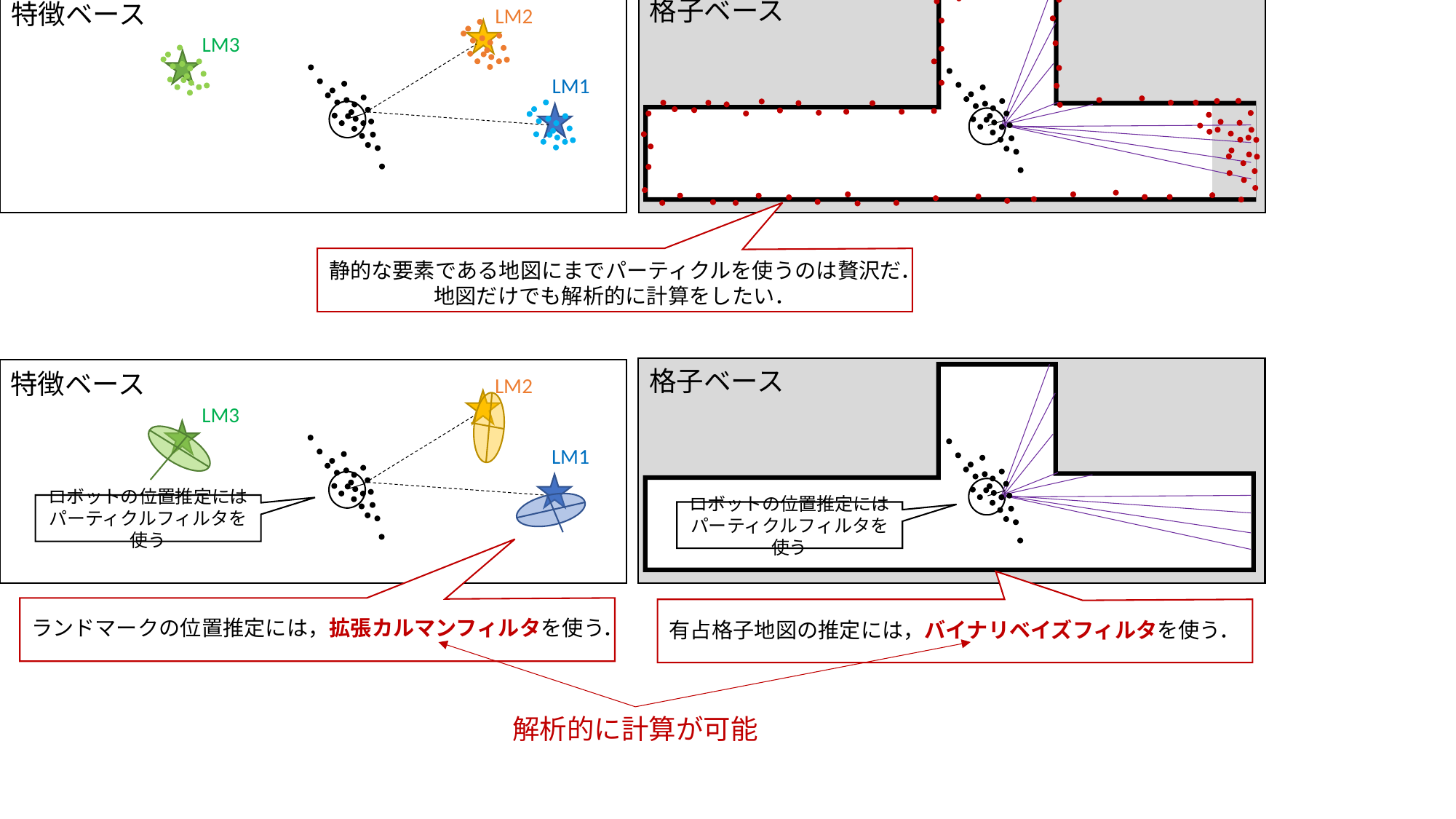

格子ベース

特徴ベース

LM2

LM3

LM1

静的な要素である地図にまでパーティクルを使うのは贅沢だ．
地図だけでも解析的に計算をしたい．

格子ベース

特徴ベース

LM2

LM3

LM1

ロボットの位置推定には
パーティクルフィルタを使う

ロボットの位置推定には
パーティクルフィルタを使う

ランドマークの位置推定には，拡張カルマンフィルタを使う．

有占格子地図の推定には，バイナリベイズフィルタを使う．
解析的に計算が可能